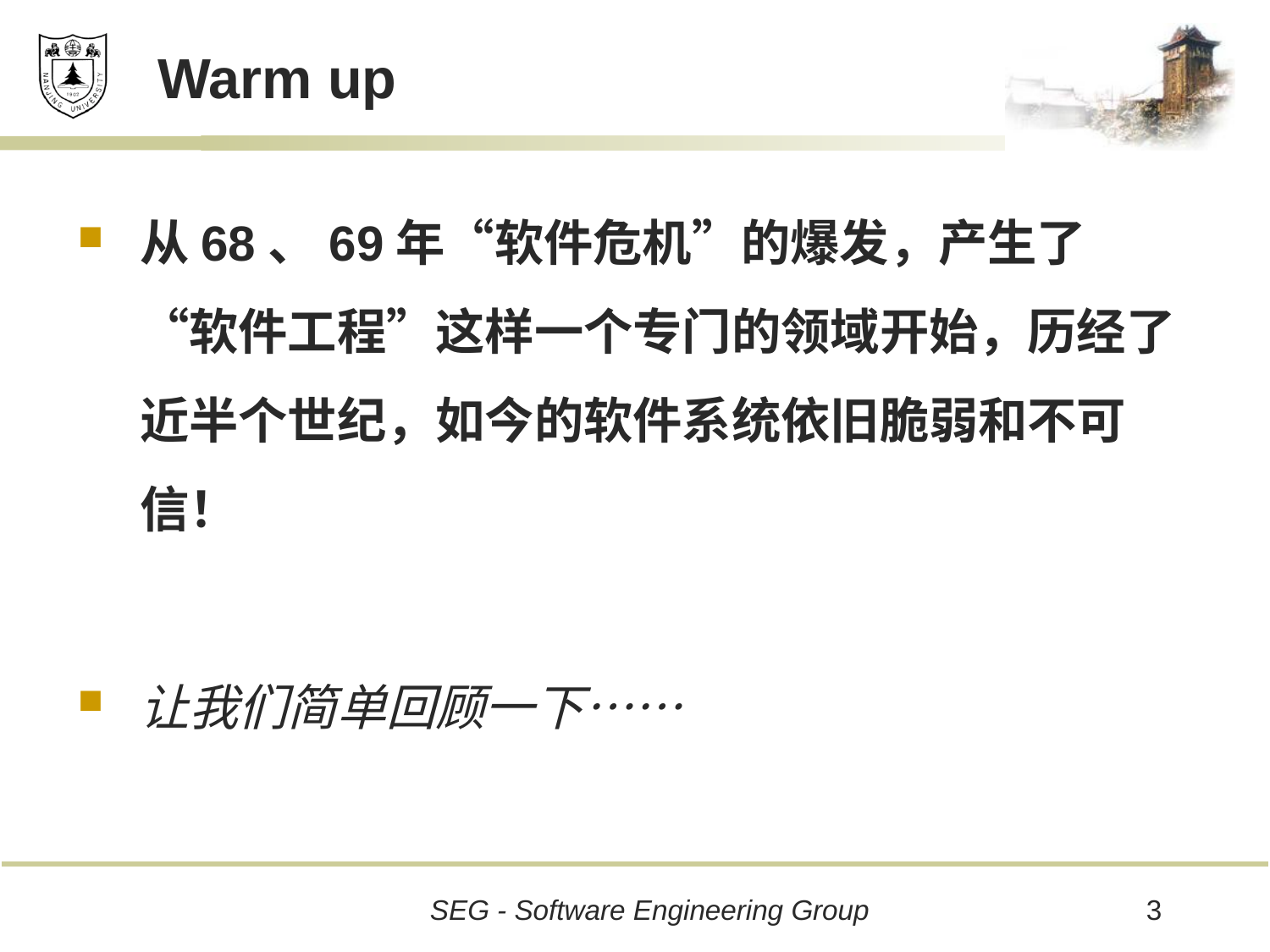

# Warm up
从68、69年“软件危机”的爆发，产生了“软件工程”这样一个专门的领域开始，历经了近半个世纪，如今的软件系统依旧脆弱和不可信！

让我们简单回顾一下……
3
SEG - Software Engineering Group